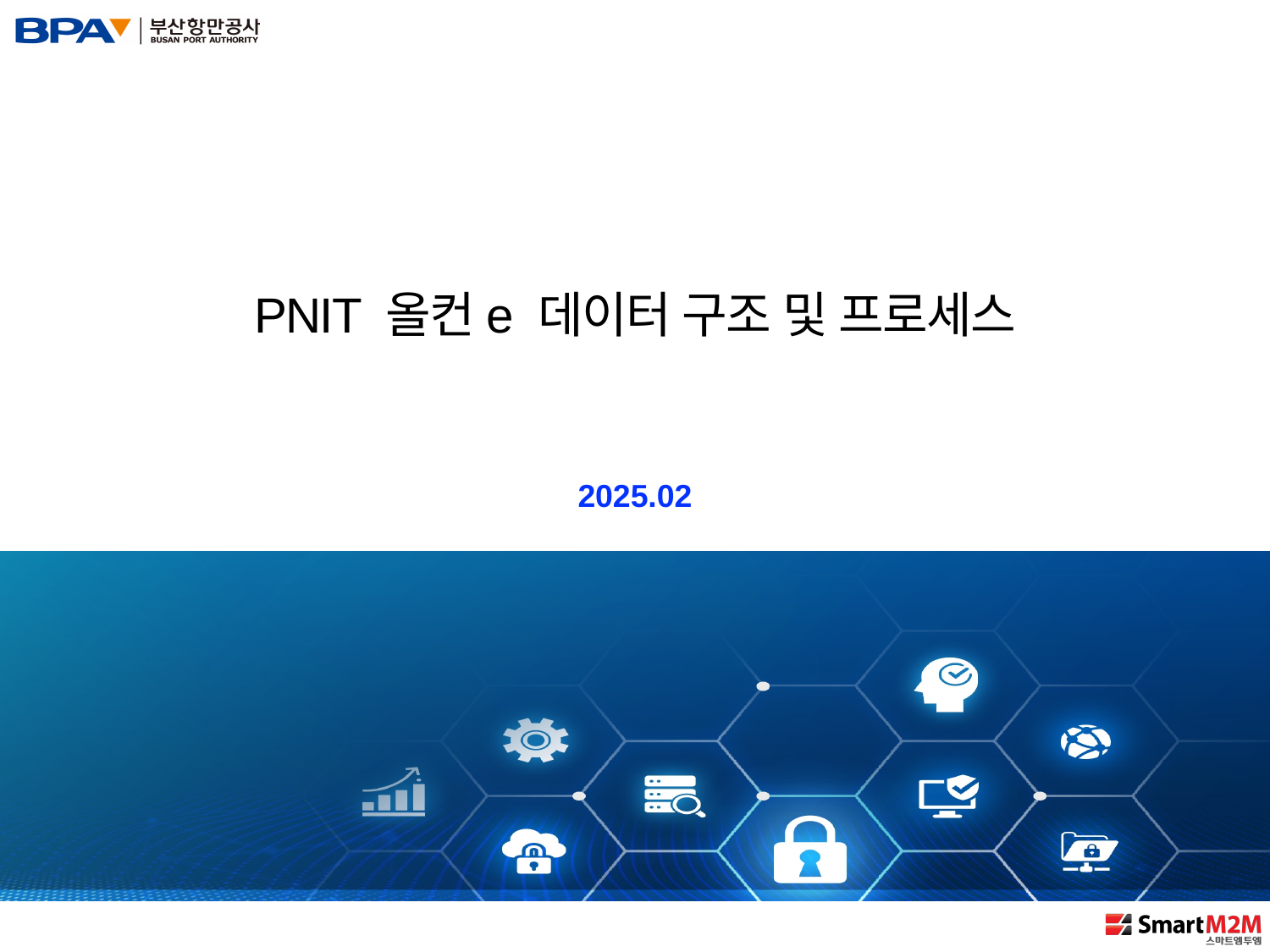

PNIT 올컨e 데이터 구조 및 프로세스
2025.02